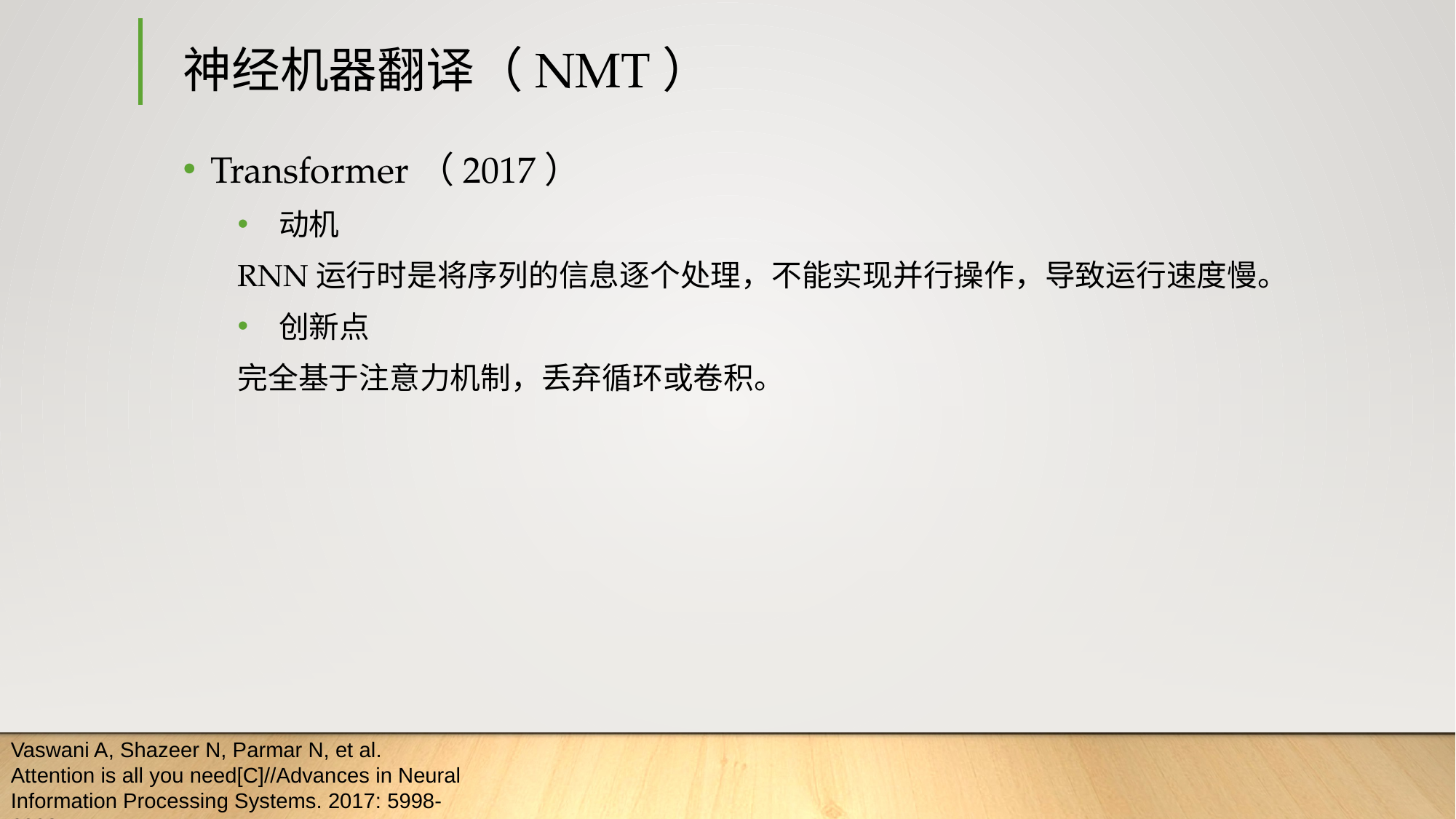

# 神经机器翻译（NMT）
Transformer（2017）
动机
RNN运行时是将序列的信息逐个处理，不能实现并行操作，导致运行速度慢。
创新点
完全基于注意力机制，丢弃循环或卷积。
Vaswani A, Shazeer N, Parmar N, et al. Attention is all you need[C]//Advances in Neural Information Processing Systems. 2017: 5998-6008.